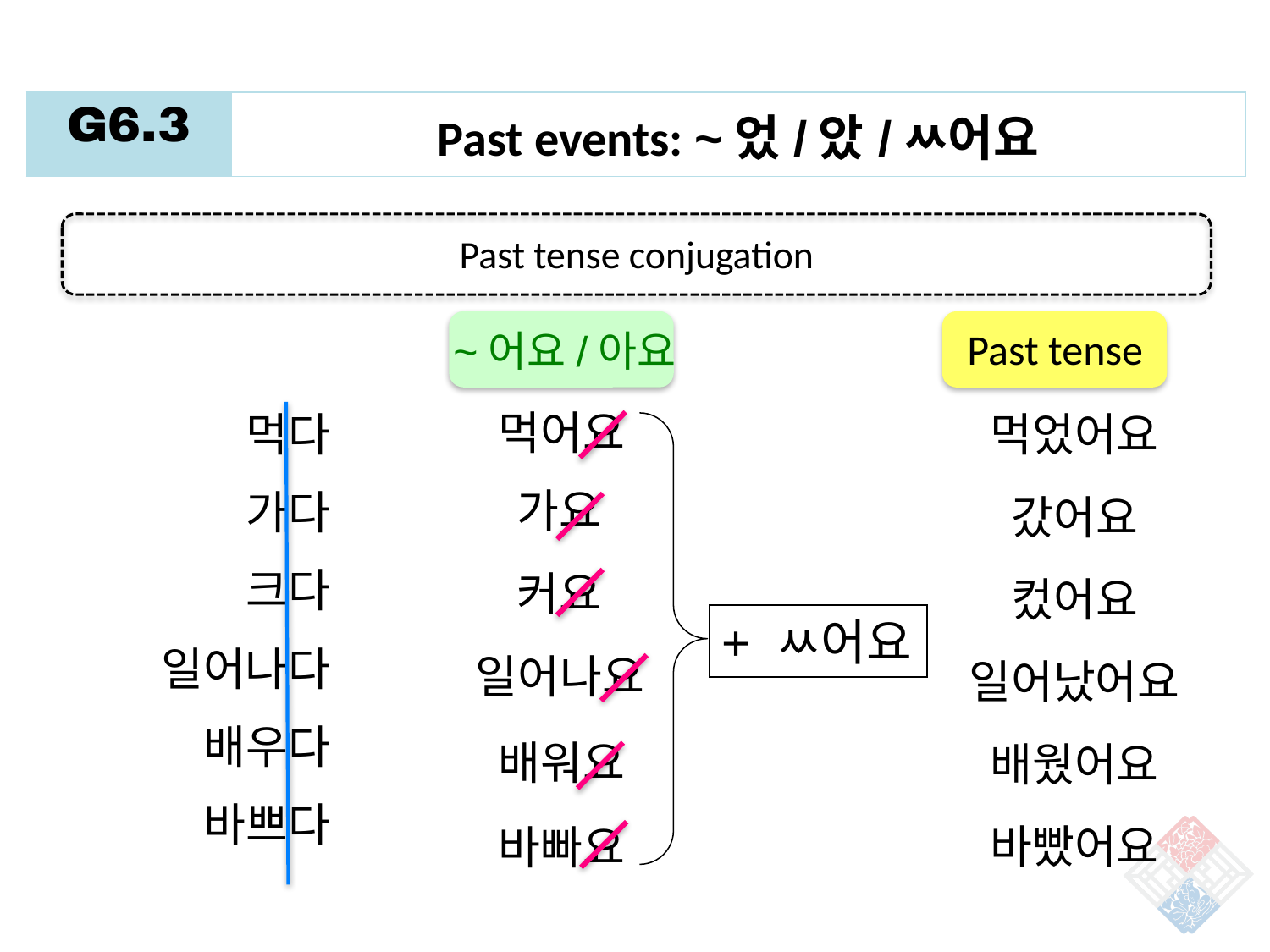

| G6.3 | Past events: ~었/았/ㅆ어요 |
| --- | --- |

Past tense conjugation

Past tense
~어요/아요
먹어요
먹었어요
갔어요
컸어요
일어났어요
배웠어요
바빴어요
먹다
가다
크다
일어나다
배우다
바쁘다

가요
커요
+ ㅆ어요
일어나요
배워요
바빠요